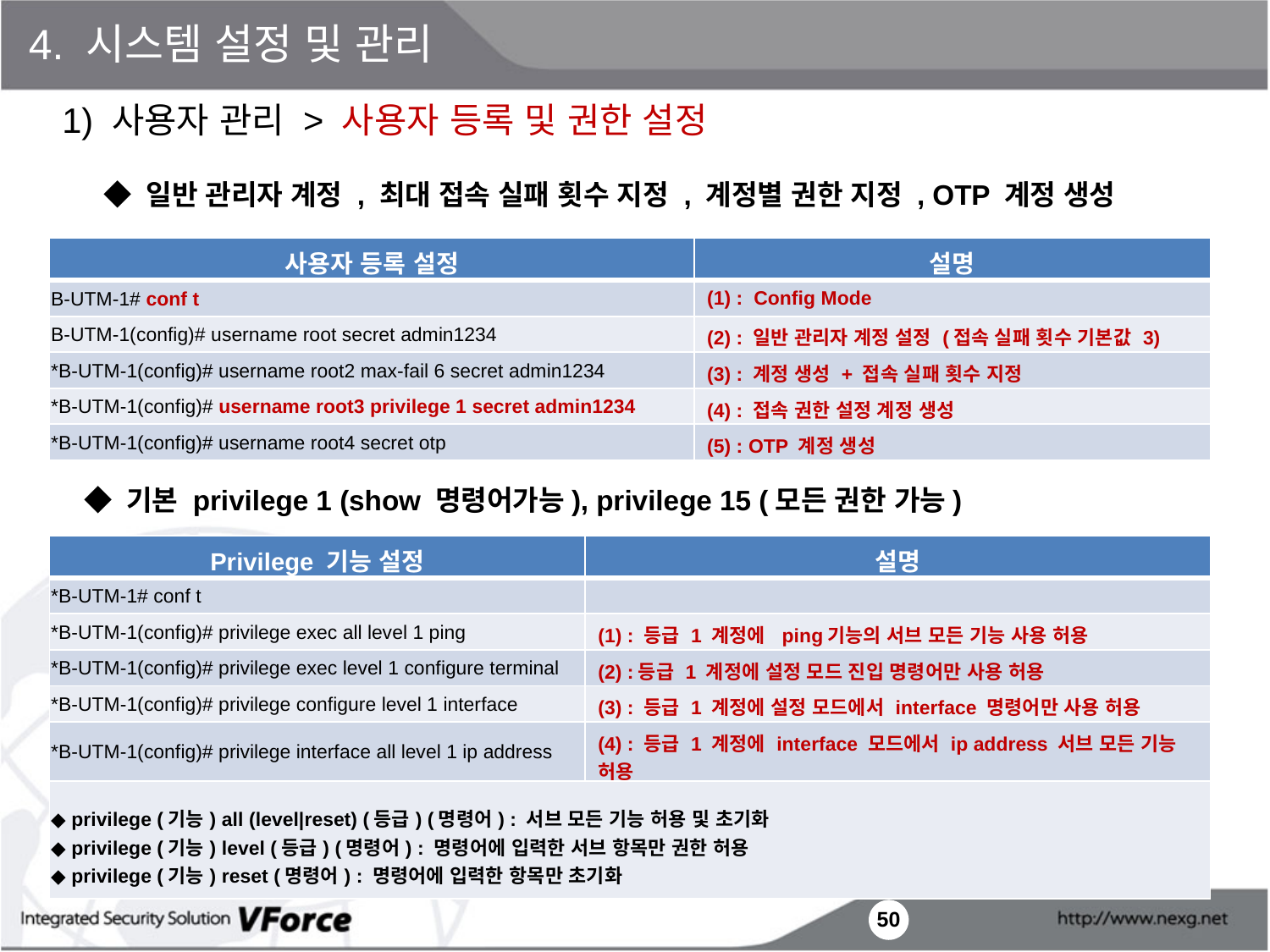

4. 시스템 설정 및 관리
1) 사용자 관리 > 사용자 등록 및 권한 설정
◆ 일반 관리자 계정 , 최대 접속 실패 횟수 지정 , 계정별 권한 지정 , OTP 계정 생성
| 사용자 등록 설정 | 설명 |
| --- | --- |
| B-UTM-1# conf t | (1) : Config Mode |
| B-UTM-1(config)# username root secret admin1234 | (2) : 일반 관리자 계정 설정 (접속 실패 횟수 기본값 3) |
| \*B-UTM-1(config)# username root2 max-fail 6 secret admin1234 | (3) : 계정 생성 + 접속 실패 횟수 지정 |
| \*B-UTM-1(config)# username root3 privilege 1 secret admin1234 | (4) : 접속 권한 설정 계정 생성 |
| \*B-UTM-1(config)# username root4 secret otp | (5) : OTP 계정 생성 |
◆ 기본 privilege 1 (show 명령어가능), privilege 15 (모든 권한 가능)
| Privilege 기능 설정 | 설명 |
| --- | --- |
| \*B-UTM-1# conf t |  |
| \*B-UTM-1(config)# privilege exec all level 1 ping | (1) : 등급 1 계정에 ping기능의 서브 모든 기능 사용 허용 |
| \*B-UTM-1(config)# privilege exec level 1 configure terminal | (2) :등급 1 계정에 설정 모드 진입 명령어만 사용 허용 |
| \*B-UTM-1(config)# privilege configure level 1 interface | (3) : 등급 1 계정에 설정 모드에서 interface 명령어만 사용 허용 |
| \*B-UTM-1(config)# privilege interface all level 1 ip address | (4) : 등급 1 계정에 interface 모드에서 ip address 서브 모든 기능 허용 |
| ◆ privilege (기능) all (level|reset) (등급) (명령어) : 서브 모든 기능 허용 및 초기화 ◆ privilege (기능) level (등급) (명령어) : 명령어에 입력한 서브 항목만 권한 허용 ◆ privilege (기능) reset (명령어) : 명령어에 입력한 항목만 초기화 |  |